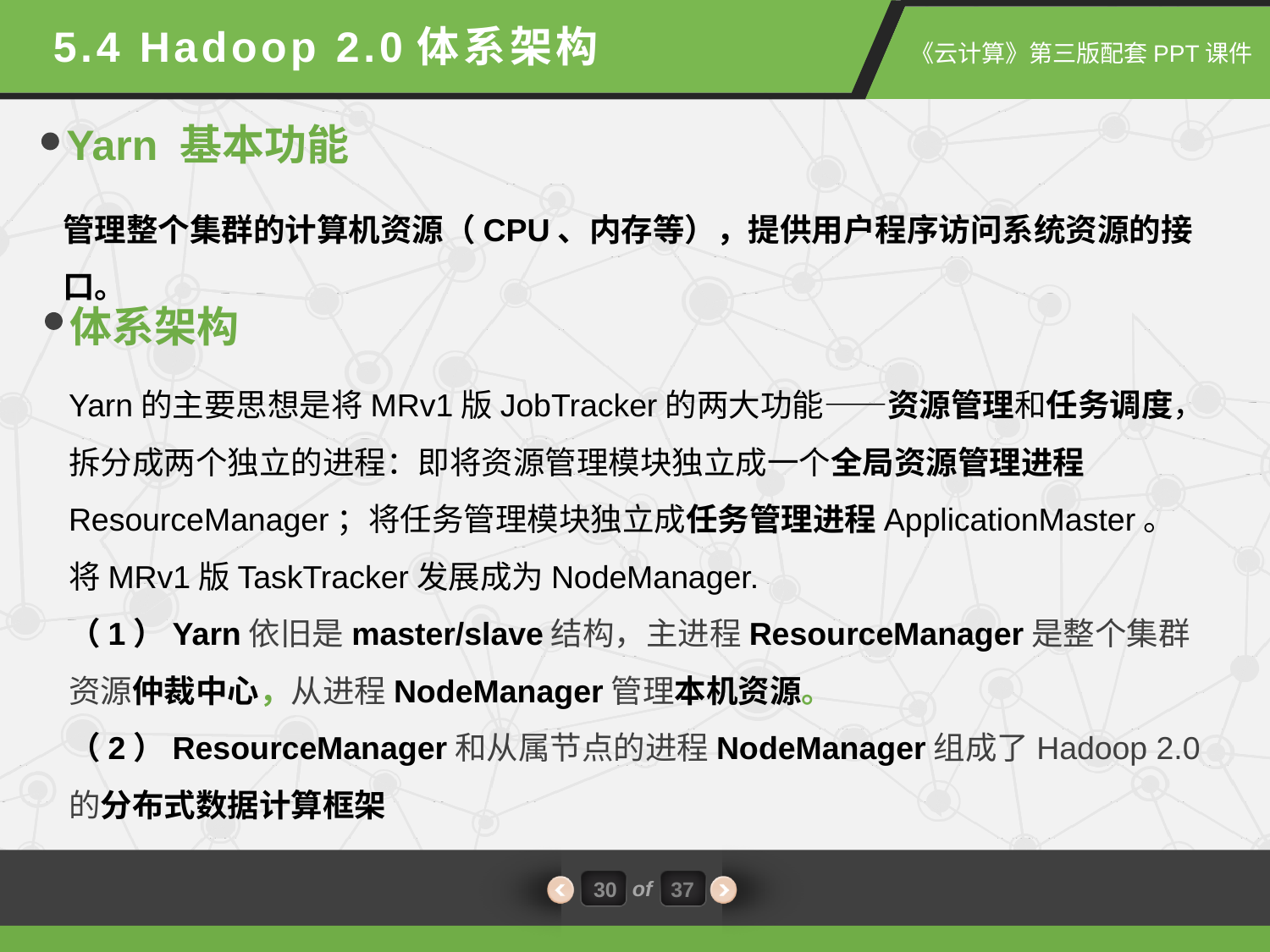

5.4 Hadoop 2.0体系架构
Yarn 基本功能

管理整个集群的计算机资源（CPU、内存等），提供用户程序访问系统资源的接口。
体系架构

Yarn的主要思想是将MRv1版JobTracker的两大功能——资源管理和任务调度，拆分成两个独立的进程：即将资源管理模块独立成一个全局资源管理进程ResourceManager；将任务管理模块独立成任务管理进程ApplicationMaster。
将MRv1版TaskTracker发展成为NodeManager.
（1）Yarn依旧是master/slave结构，主进程ResourceManager是整个集群资源仲裁中心，从进程NodeManager管理本机资源。
（2）ResourceManager和从属节点的进程NodeManager组成了Hadoop 2.0的分布式数据计算框架
30